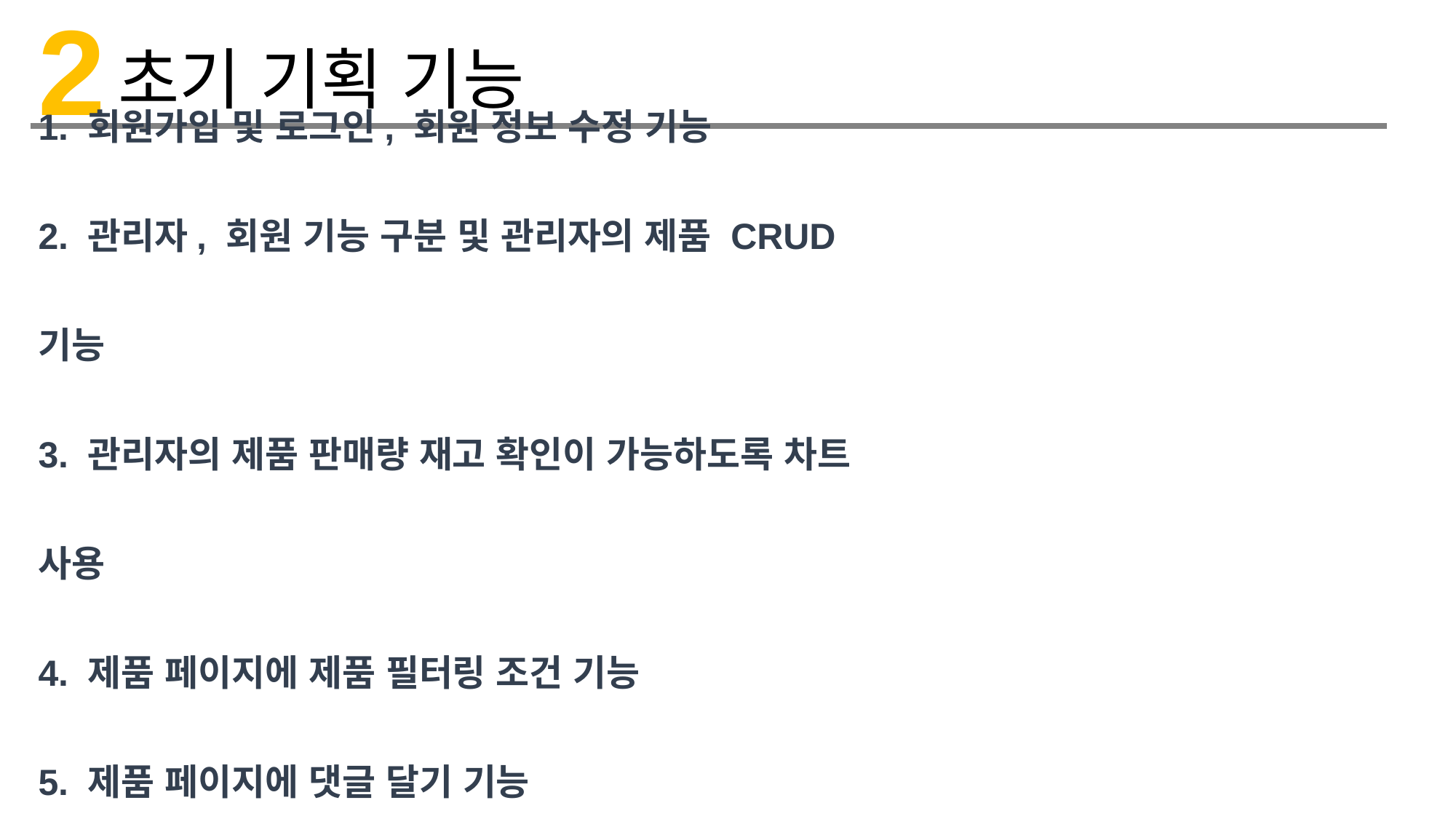

2
초기 기획 기능
1. 회원가입 및 로그인, 회원 정보 수정 기능
2. 관리자, 회원 기능 구분 및 관리자의 제품 CRUD 기능
3. 관리자의 제품 판매량 재고 확인이 가능하도록 차트 사용
4. 제품 페이지에 제품 필터링 조건 기능
5. 제품 페이지에 댓글 달기 기능